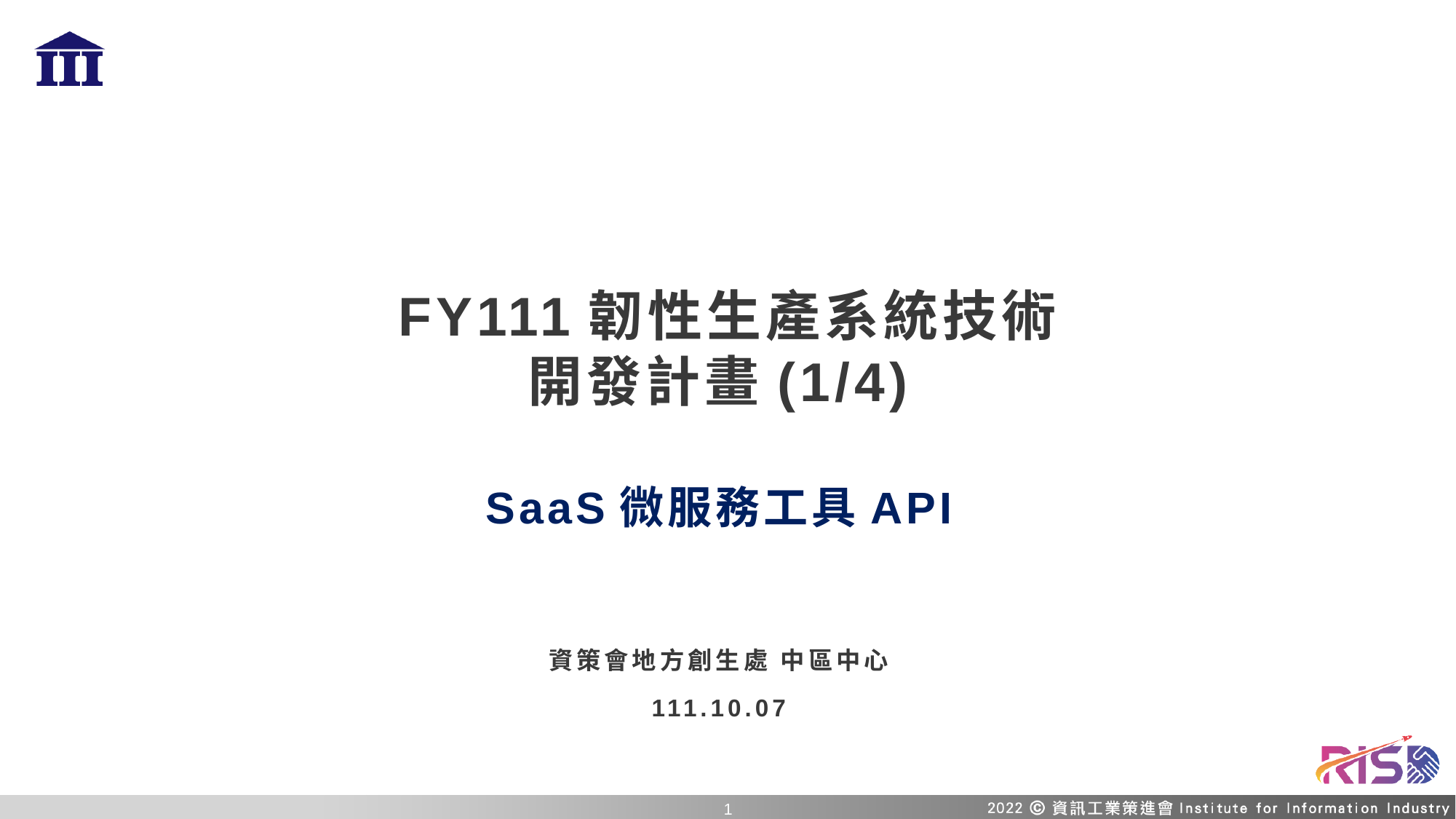

FY111韌性生產系統技術
開發計畫(1/4)
SaaS微服務工具API

資策會地方創生處 中區中心
111.10.07

1